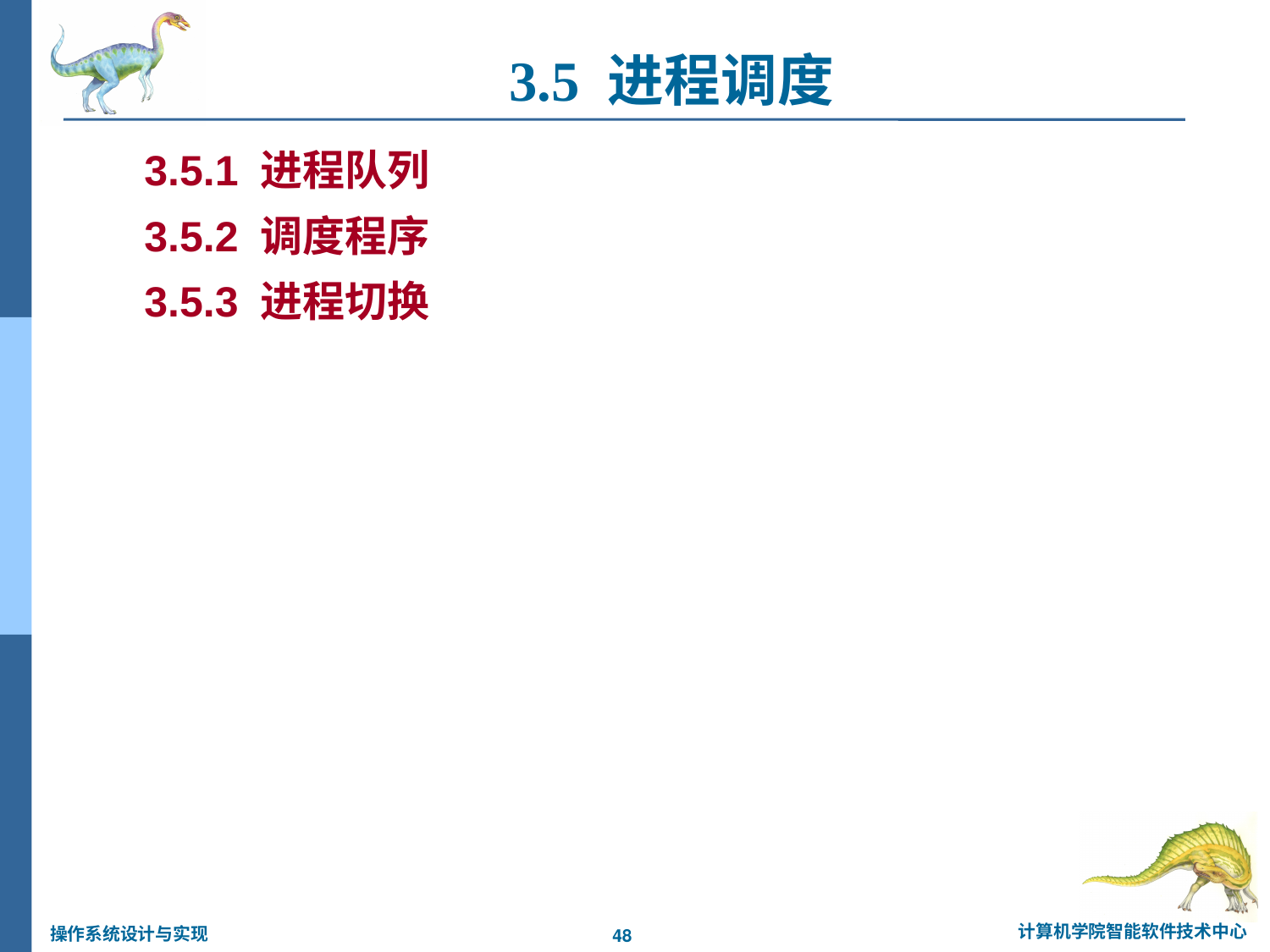

3.5 进程调度
3.5.1 进程队列
3.5.2 调度程序
3.5.3 进程切换